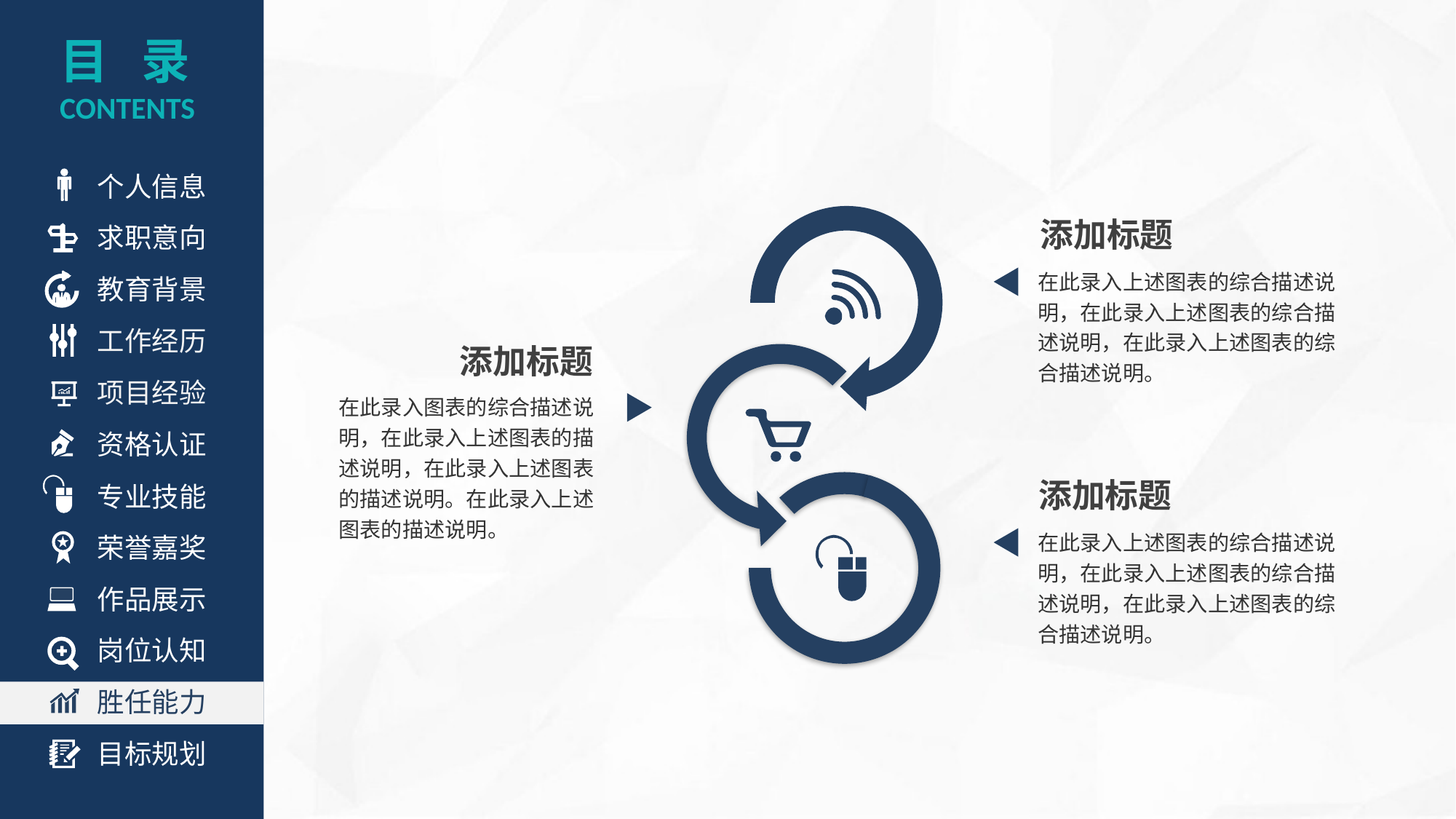

目   录
CONTENTS
个人信息

求职意向
添加标题

教育背景
在此录入上述图表的综合描述说明，在此录入上述图表的综合描述说明，在此录入上述图表的综合描述说明。

工作经历

添加标题
项目经验

在此录入图表的综合描述说明，在此录入上述图表的描述说明，在此录入上述图表的描述说明。在此录入上述图表的描述说明。

资格认证

专业技能
添加标题

荣誉嘉奖
在此录入上述图表的综合描述说明，在此录入上述图表的综合描述说明，在此录入上述图表的综合描述说明。

作品展示

岗位认知

胜任能力

目标规划